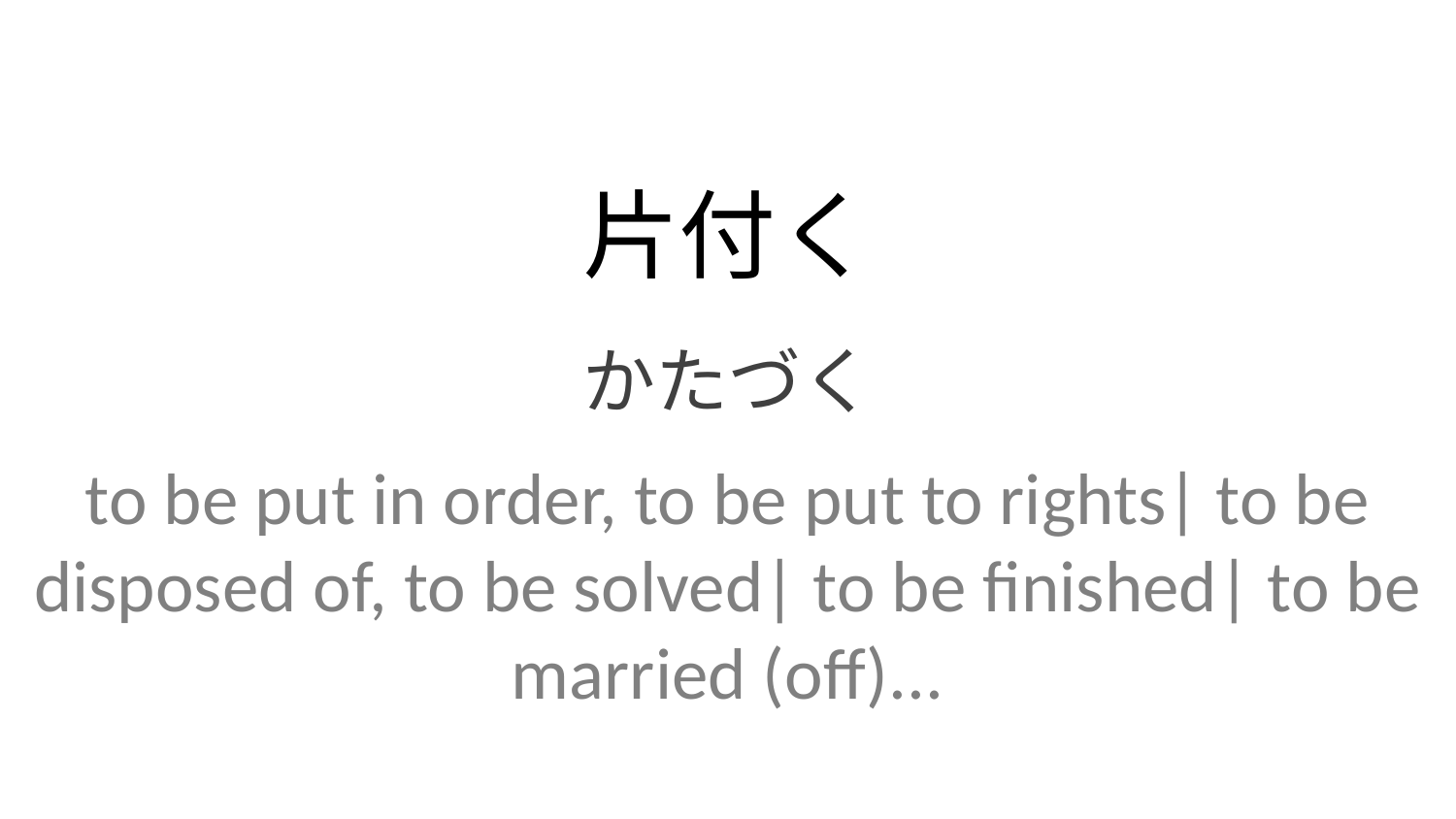

片付く

かたづく
to be put in order, to be put to rights| to be disposed of, to be solved| to be finished| to be married (off)...